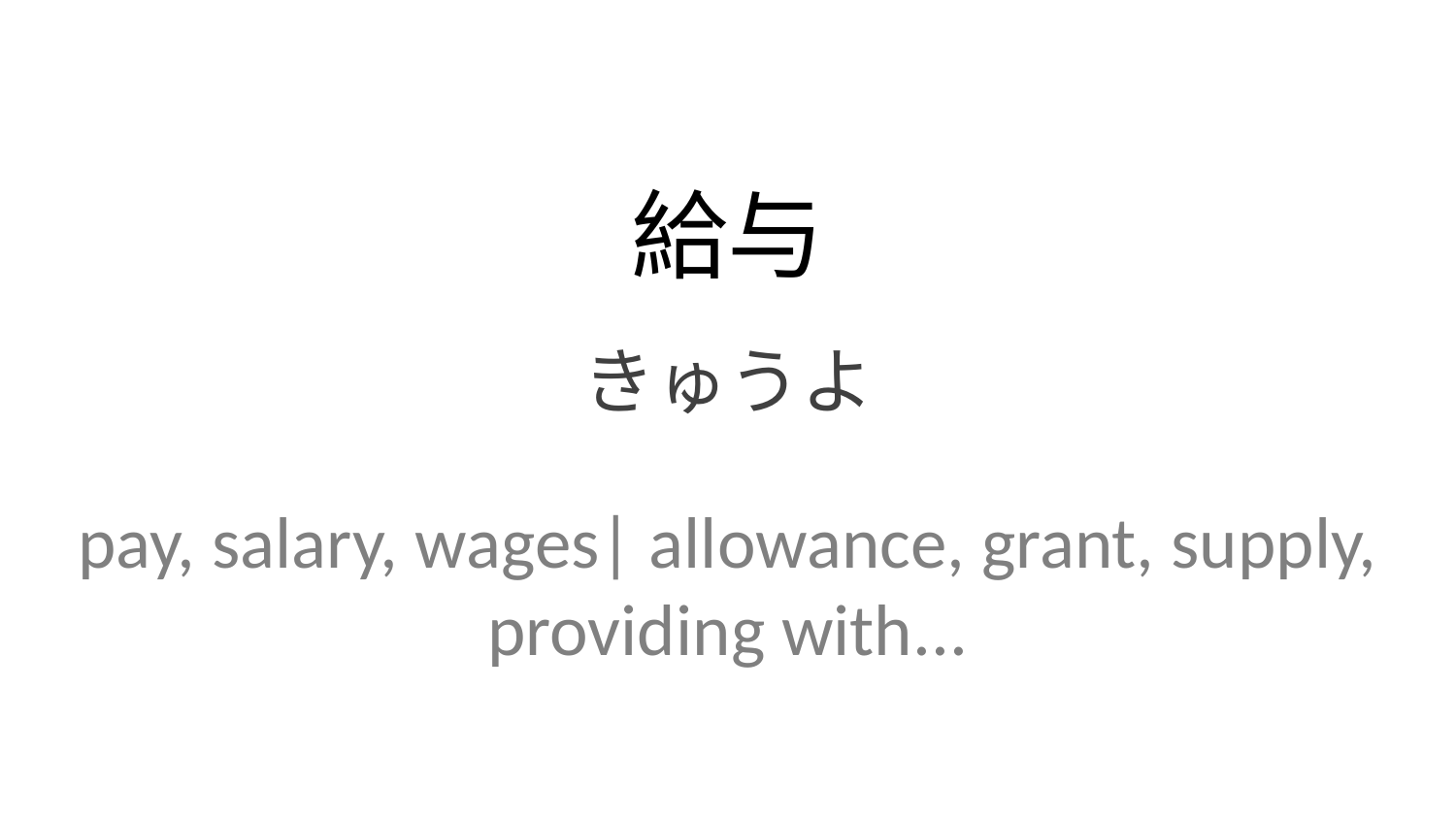

給与

きゅうよ
pay, salary, wages| allowance, grant, supply, providing with...